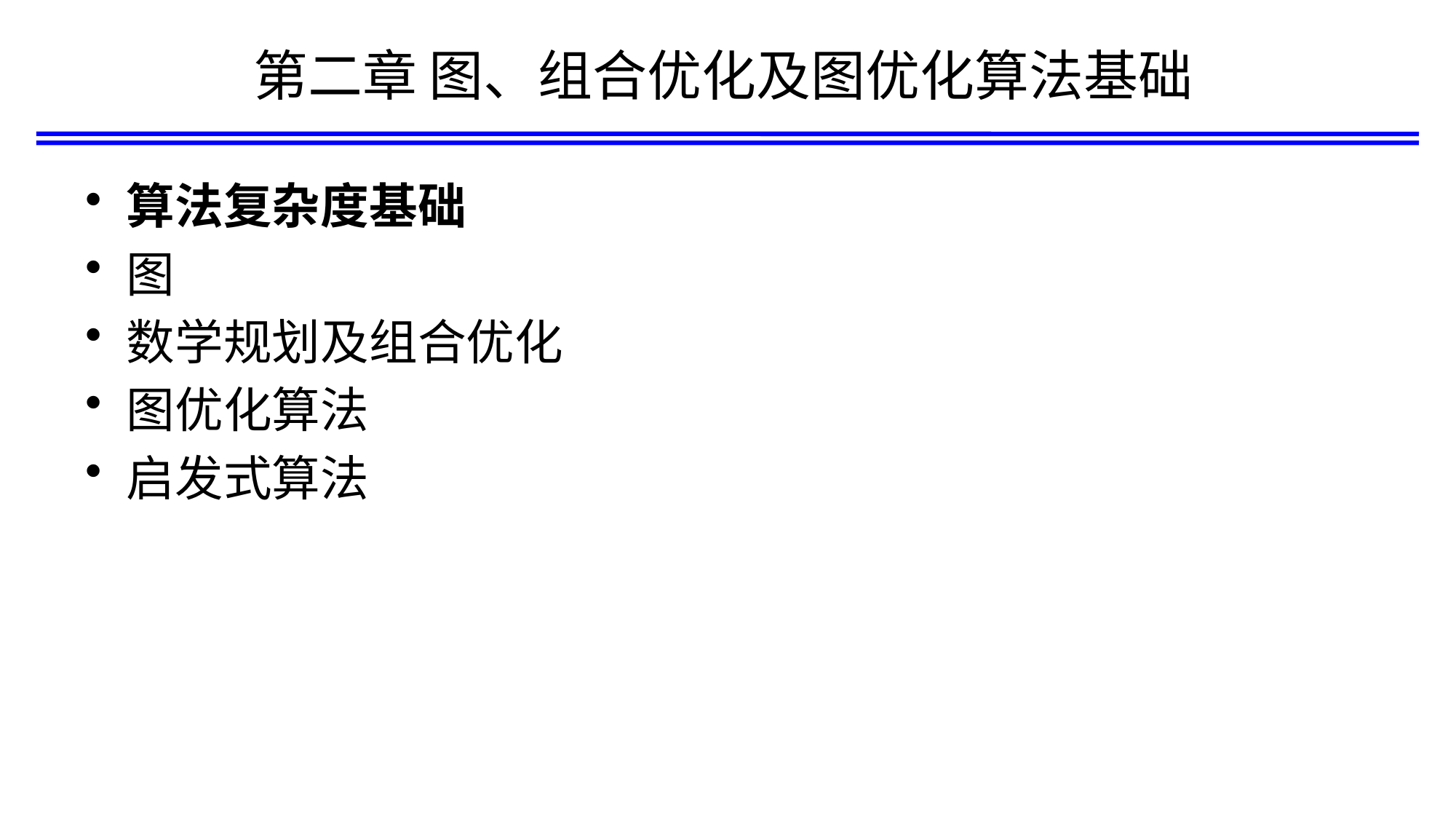

# 第二章 图、组合优化及图优化算法基础
算法复杂度基础
图
数学规划及组合优化
图优化算法
启发式算法